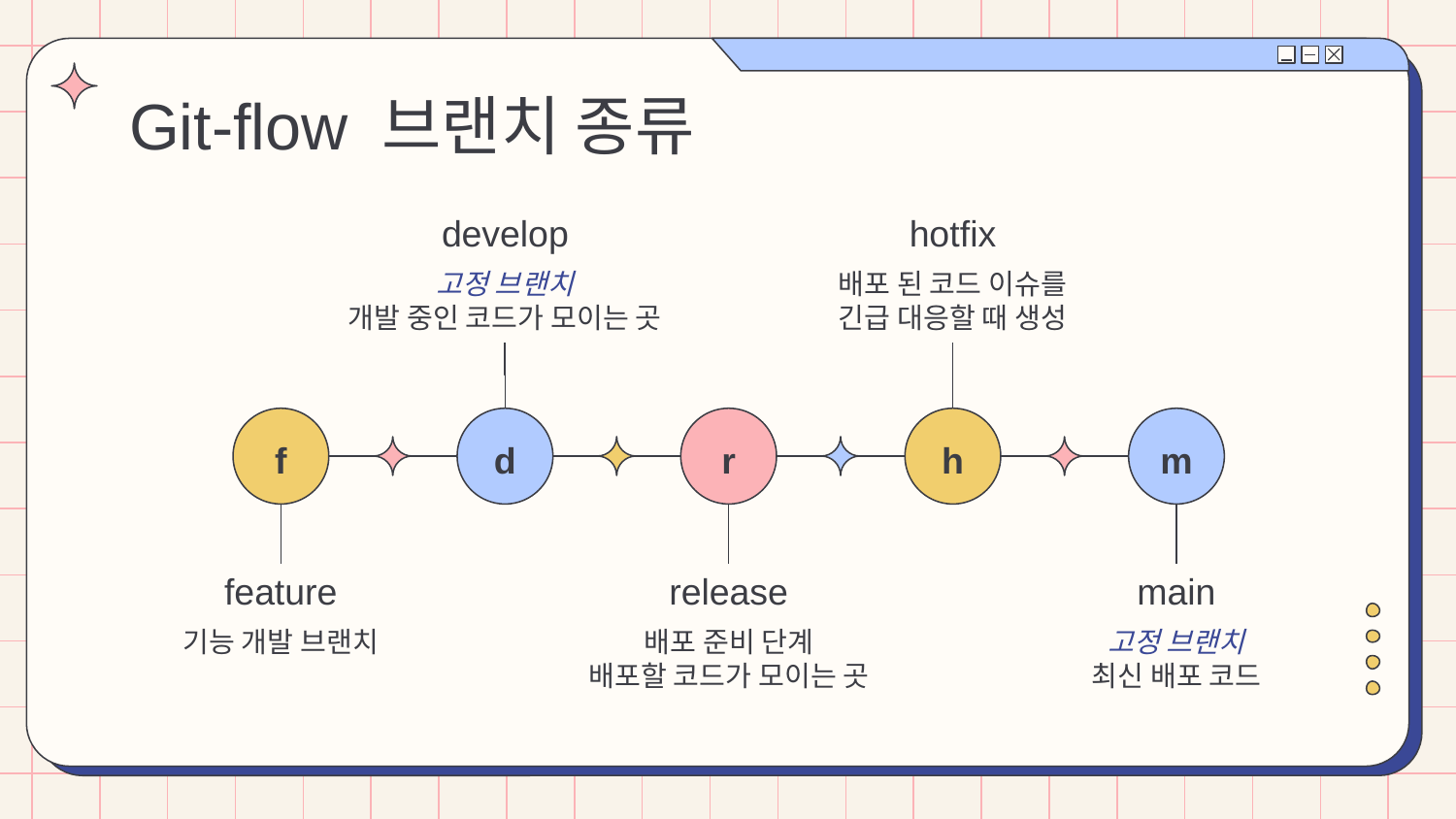

# Git-flow 브랜치 종류
develop
hotfix
고정 브랜치
개발 중인 코드가 모이는 곳
배포 된 코드 이슈를
긴급 대응할 때 생성
f
d
r
h
m

feature
release
main
기능 개발 브랜치
배포 준비 단계
배포할 코드가 모이는 곳
고정 브랜치
최신 배포 코드